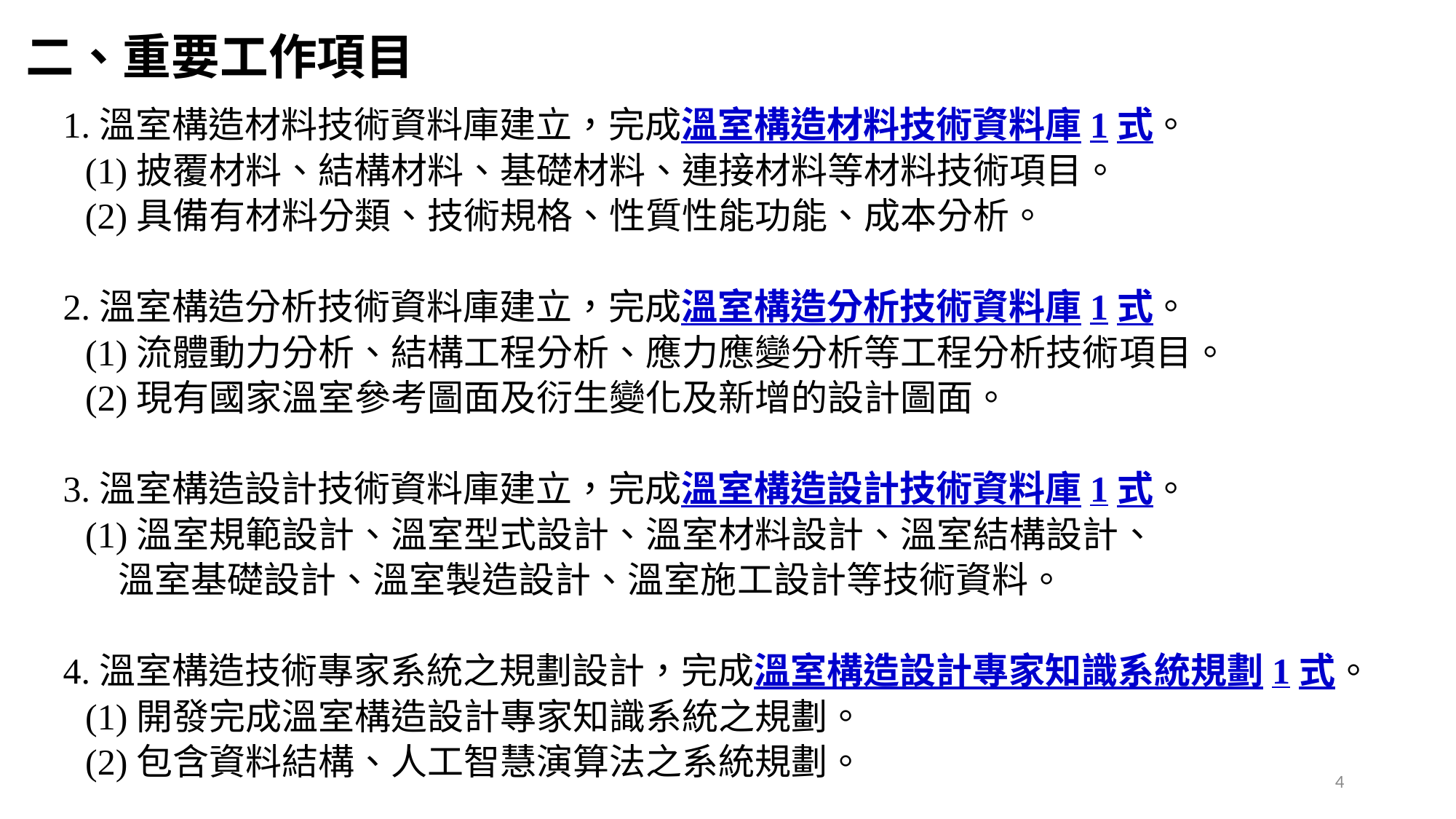

# 二、重要工作項目
1.溫室構造材料技術資料庫建立，完成溫室構造材料技術資料庫1式。
(1)披覆材料、結構材料、基礎材料、連接材料等材料技術項目。
(2)具備有材料分類、技術規格、性質性能功能、成本分析。

2.溫室構造分析技術資料庫建立，完成溫室構造分析技術資料庫1式。
(1)流體動力分析、結構工程分析、應力應變分析等工程分析技術項目。
(2)現有國家溫室參考圖面及衍生變化及新增的設計圖面。

3.溫室構造設計技術資料庫建立，完成溫室構造設計技術資料庫1式。
(1)溫室規範設計、溫室型式設計、溫室材料設計、溫室結構設計、
   溫室基礎設計、溫室製造設計、溫室施工設計等技術資料。

4.溫室構造技術專家系統之規劃設計，完成溫室構造設計專家知識系統規劃1式。
(1)開發完成溫室構造設計專家知識系統之規劃。
(2)包含資料結構、人工智慧演算法之系統規劃。
4